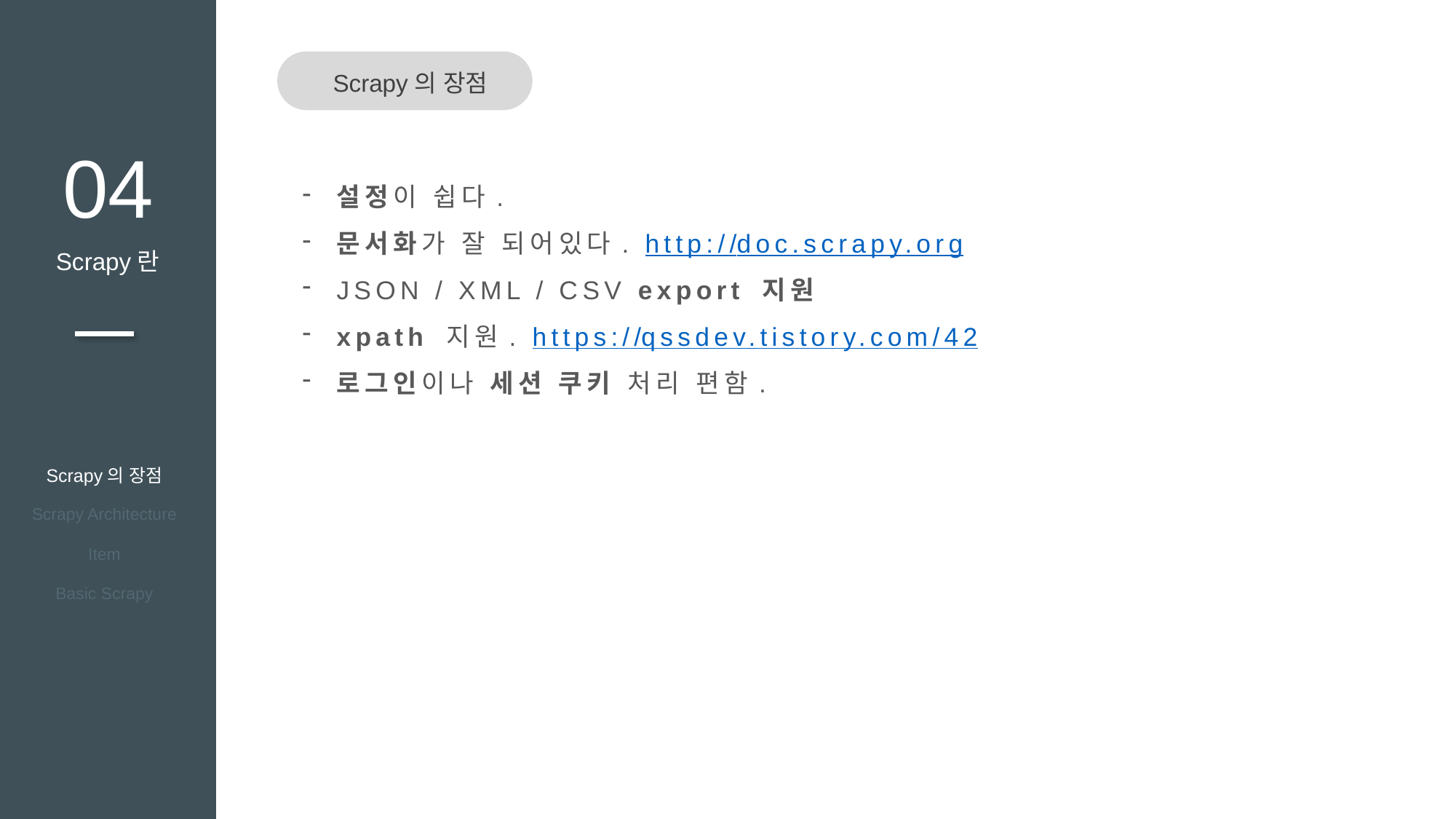

Scrapy의 장점
04
Scrapy란
설정이 쉽다.
문서화가 잘 되어있다. http://doc.scrapy.org
JSON / XML / CSV export 지원
xpath 지원. https://qssdev.tistory.com/42
로그인이나 세션 쿠키 처리 편함.
Scrapy의 장점
Scrapy Architecture
Item
Basic Scrapy